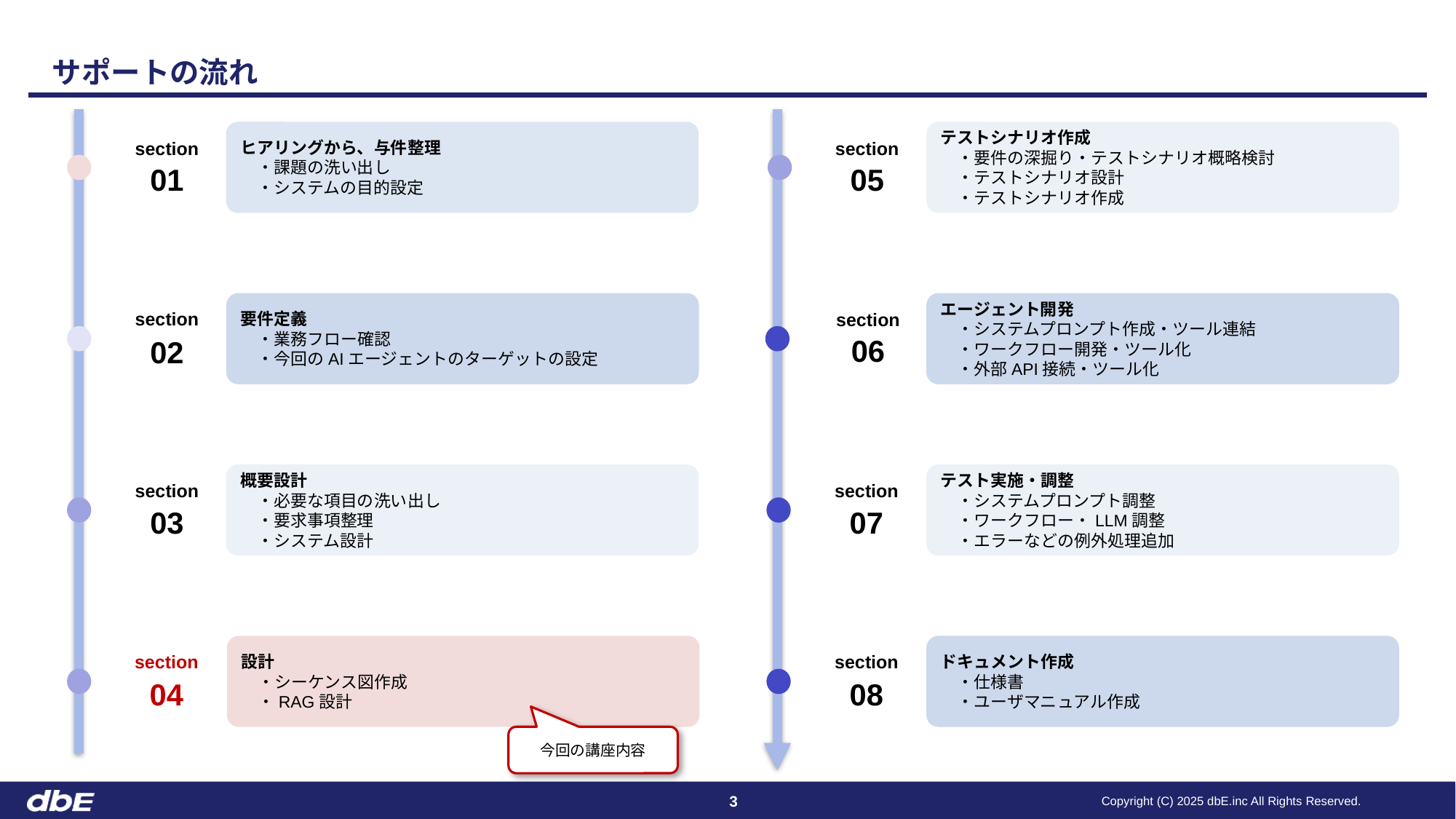

# サポートの流れ
ヒアリングから、与件整理
　・課題の洗い出し
　・システムの目的設定
section
01

テストシナリオ作成
　・要件の深掘り・テストシナリオ概略検討
　・テストシナリオ設計
　・テストシナリオ作成
section
05

エージェント開発
　・システムプロンプト作成・ツール連結
　・ワークフロー開発・ツール化
　・外部API接続・ツール化
section
06

要件定義
　・業務フロー確認
　・今回のAIエージェントのターゲットの設定
section
02

概要設計
　・必要な項目の洗い出し
　・要求事項整理
　・システム設計
section
03

テスト実施・調整
　・システムプロンプト調整
　・ワークフロー・LLM調整
　・エラーなどの例外処理追加
section
07

設計
　・シーケンス図作成
　・RAG設計
section
04

ドキュメント作成
　・仕様書
　・ユーザマニュアル作成
section
08

今回の講座内容
Copyright (C) 2025 dbE.inc All Rights Reserved.
3